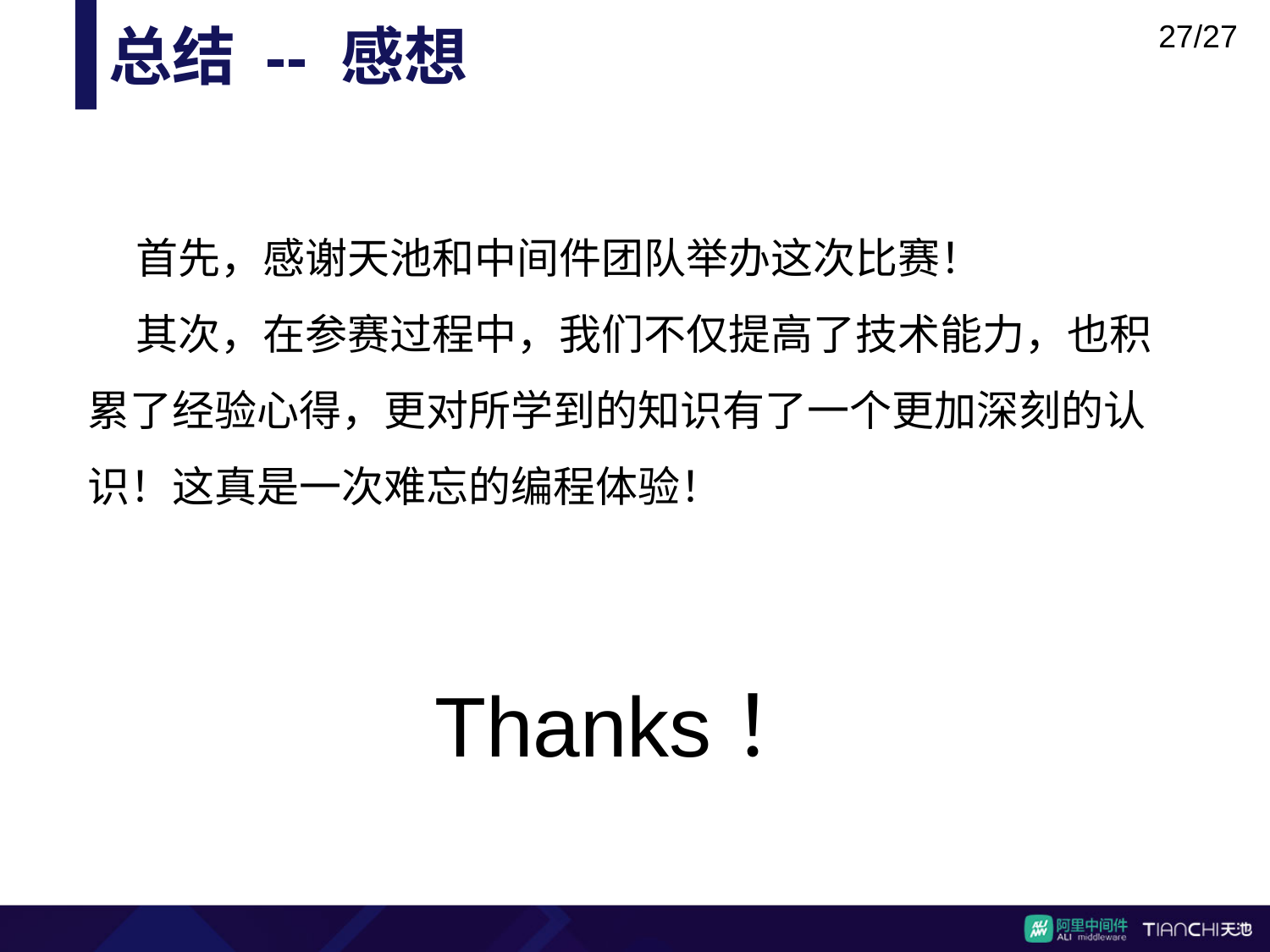

27/27
总结 -- 感想
    首先，感谢天池和中间件团队举办这次比赛！
    其次，在参赛过程中，我们不仅提高了技术能力，也积累了经验心得，更对所学到的知识有了一个更加深刻的认识！这真是一次难忘的编程体验！
Thanks！